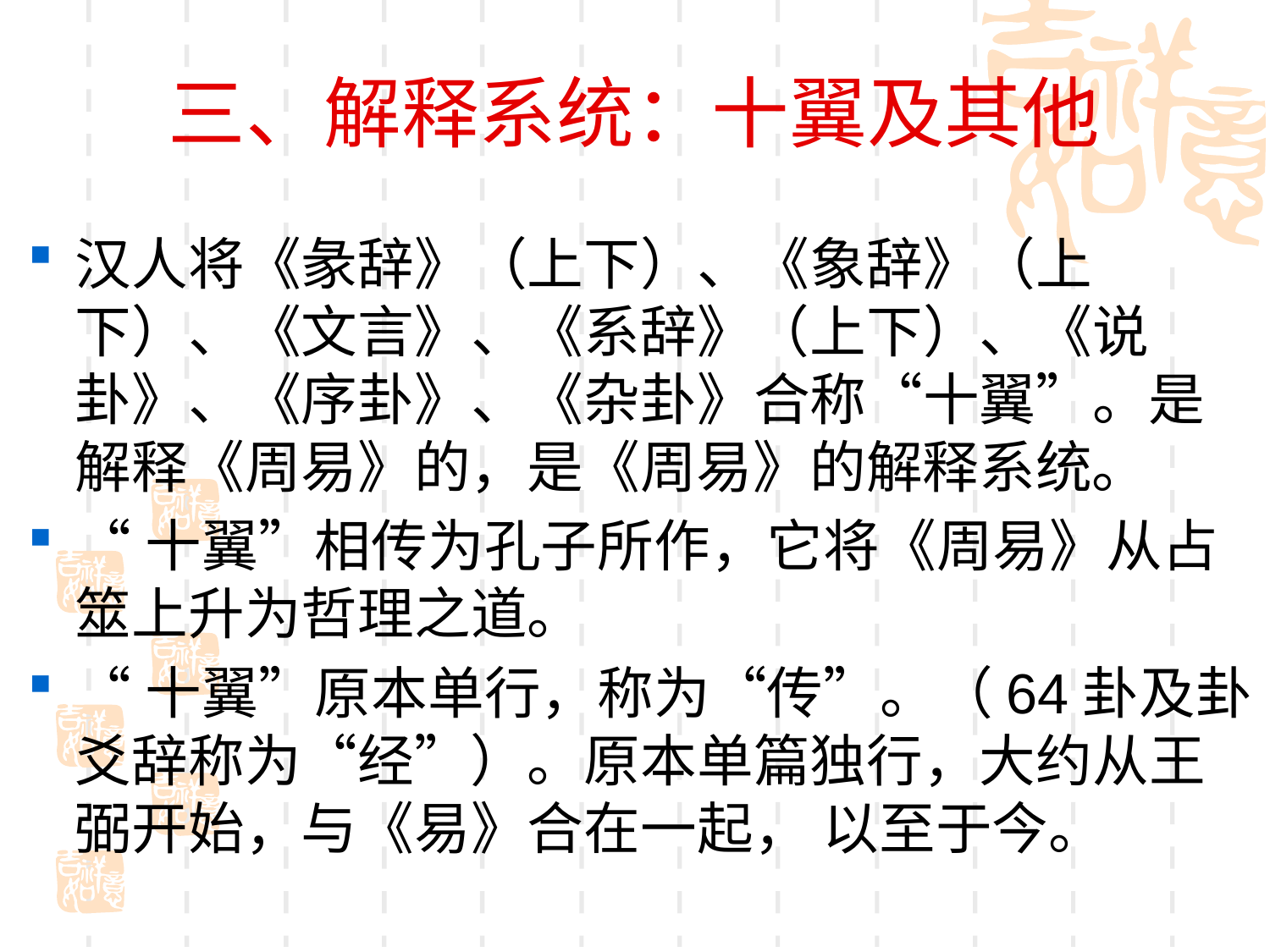

# 三、解释系统：十翼及其他
汉人将《彖辞》（上下）、《象辞》（上下）、《文言》、《系辞》（上下）、《说卦》、《序卦》、《杂卦》合称“十翼”。是解释《周易》的，是《周易》的解释系统。
“十翼”相传为孔子所作，它将《周易》从占筮上升为哲理之道。
“十翼”原本单行，称为“传”。（64卦及卦爻辞称为“经”）。原本单篇独行，大约从王弼开始，与《易》合在一起， 以至于今。